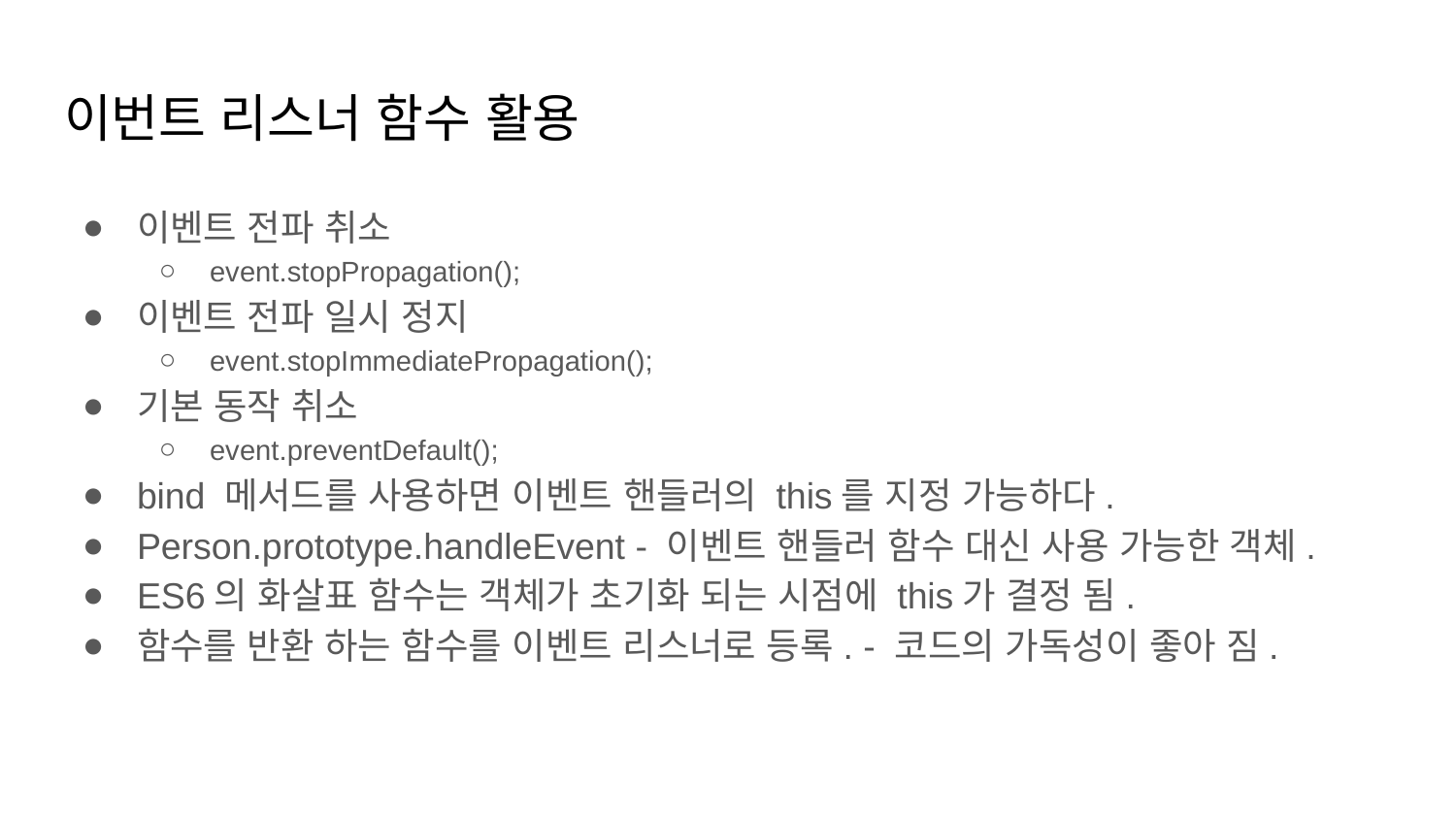

# 이번트 리스너 함수 활용
이벤트 전파 취소
event.stopPropagation();
이벤트 전파 일시 정지
event.stopImmediatePropagation();
기본 동작 취소
event.preventDefault();
bind 메서드를 사용하면 이벤트 핸들러의 this를 지정 가능하다.
Person.prototype.handleEvent - 이벤트 핸들러 함수 대신 사용 가능한 객체.
ES6의 화살표 함수는 객체가 초기화 되는 시점에 this가 결정 됨.
함수를 반환 하는 함수를 이벤트 리스너로 등록. - 코드의 가독성이 좋아 짐.